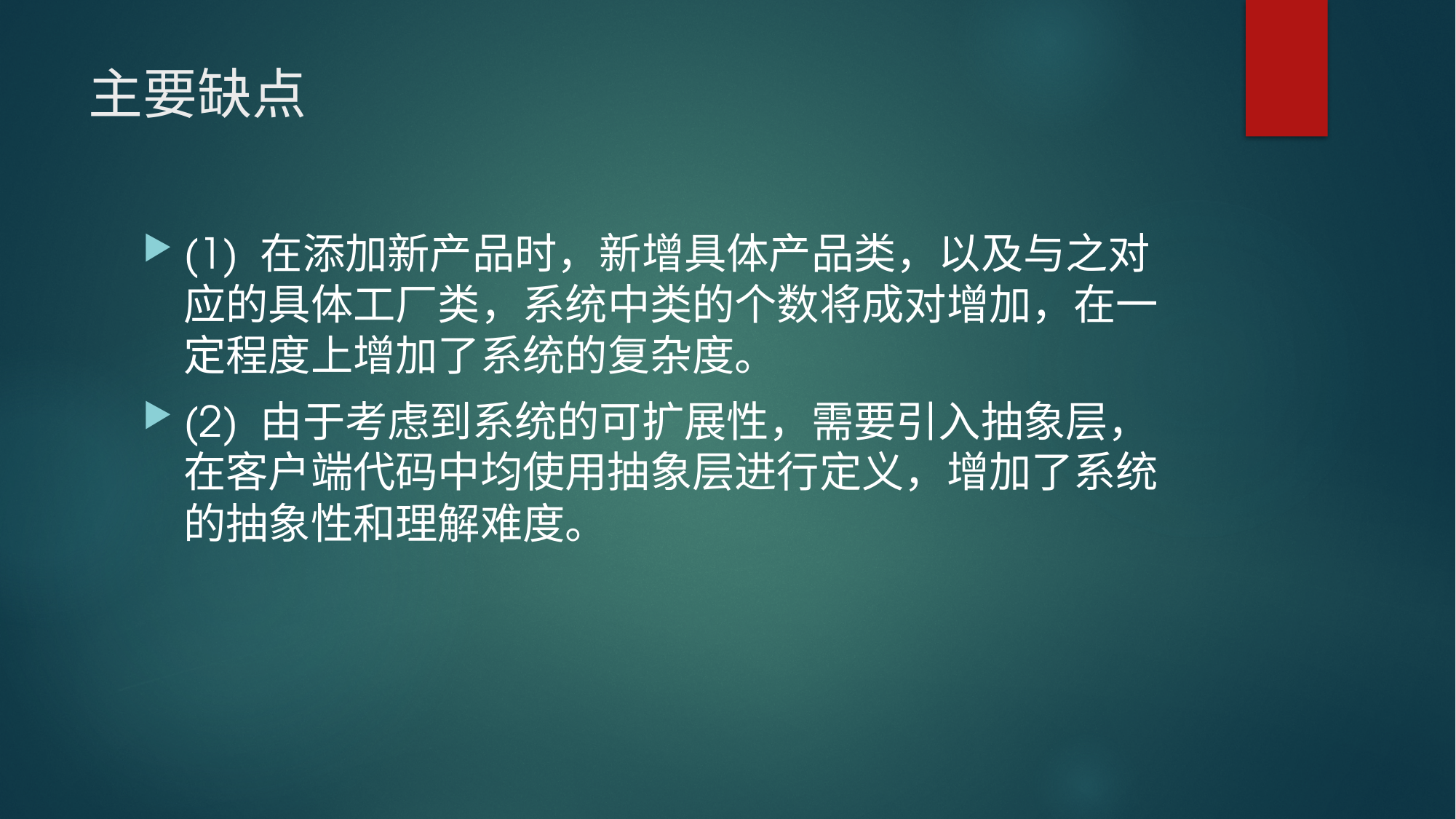

# 主要缺点
(1) 在添加新产品时，新增具体产品类，以及与之对应的具体工厂类，系统中类的个数将成对增加，在一定程度上增加了系统的复杂度。
(2) 由于考虑到系统的可扩展性，需要引入抽象层，在客户端代码中均使用抽象层进行定义，增加了系统的抽象性和理解难度。